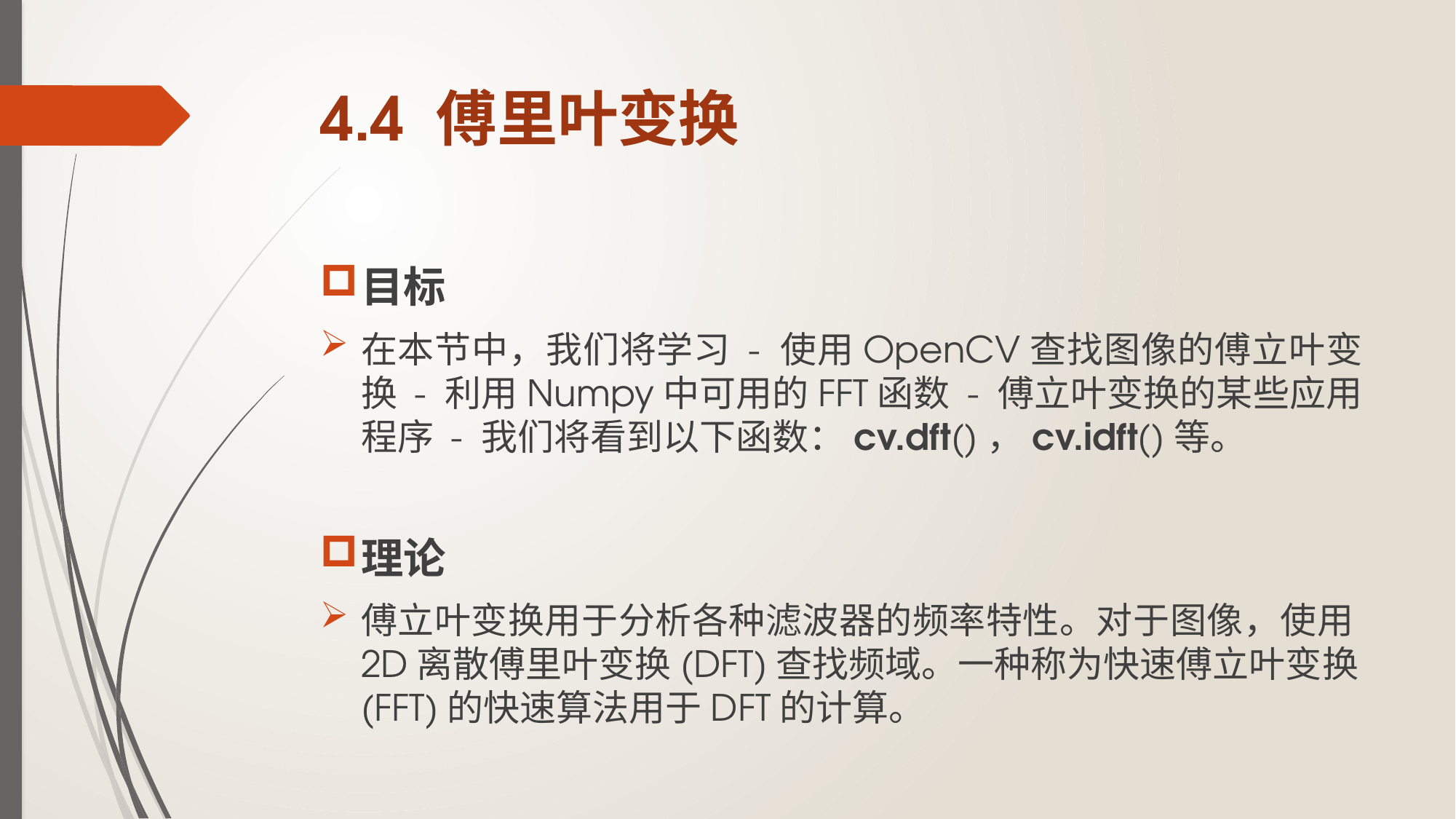

# 4.4 傅里叶变换
目标
在本节中，我们将学习 - 使用OpenCV查找图像的傅立叶变换 - 利用Numpy中可用的FFT函数 - 傅立叶变换的某些应用程序 - 我们将看到以下函数：cv.dft()，cv.idft()等。

理论
傅立叶变换用于分析各种滤波器的频率特性。对于图像，使用2D离散傅里叶变换(DFT)查找频域。一种称为快速傅立叶变换(FFT)的快速算法用于DFT的计算。